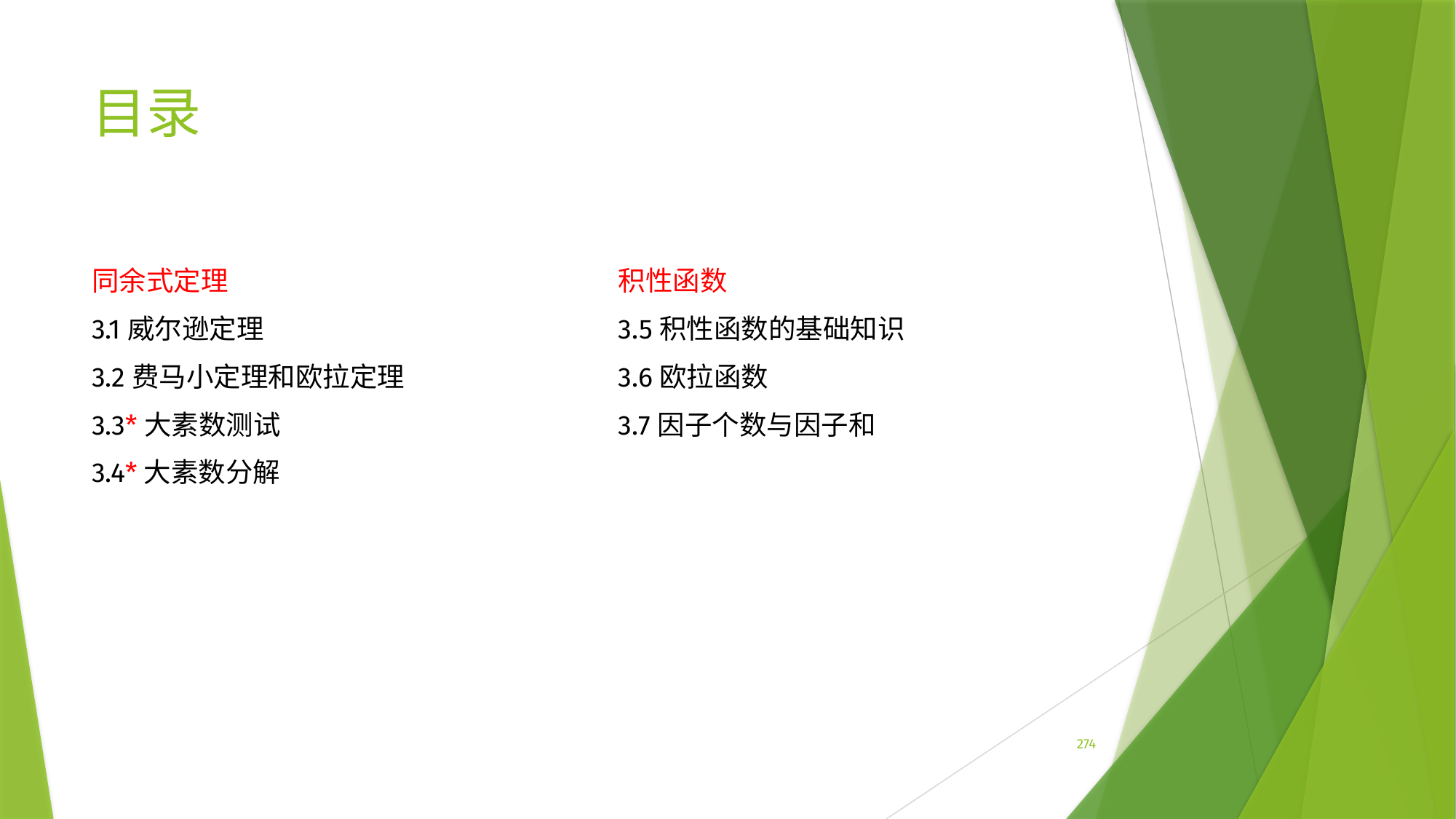

# 目录
同余式定理
3.1威尔逊定理
3.2费马小定理和欧拉定理
3.3*大素数测试
3.4*大素数分解

积性函数
3.5积性函数的基础知识
3.6欧拉函数
3.7因子个数与因子和
274